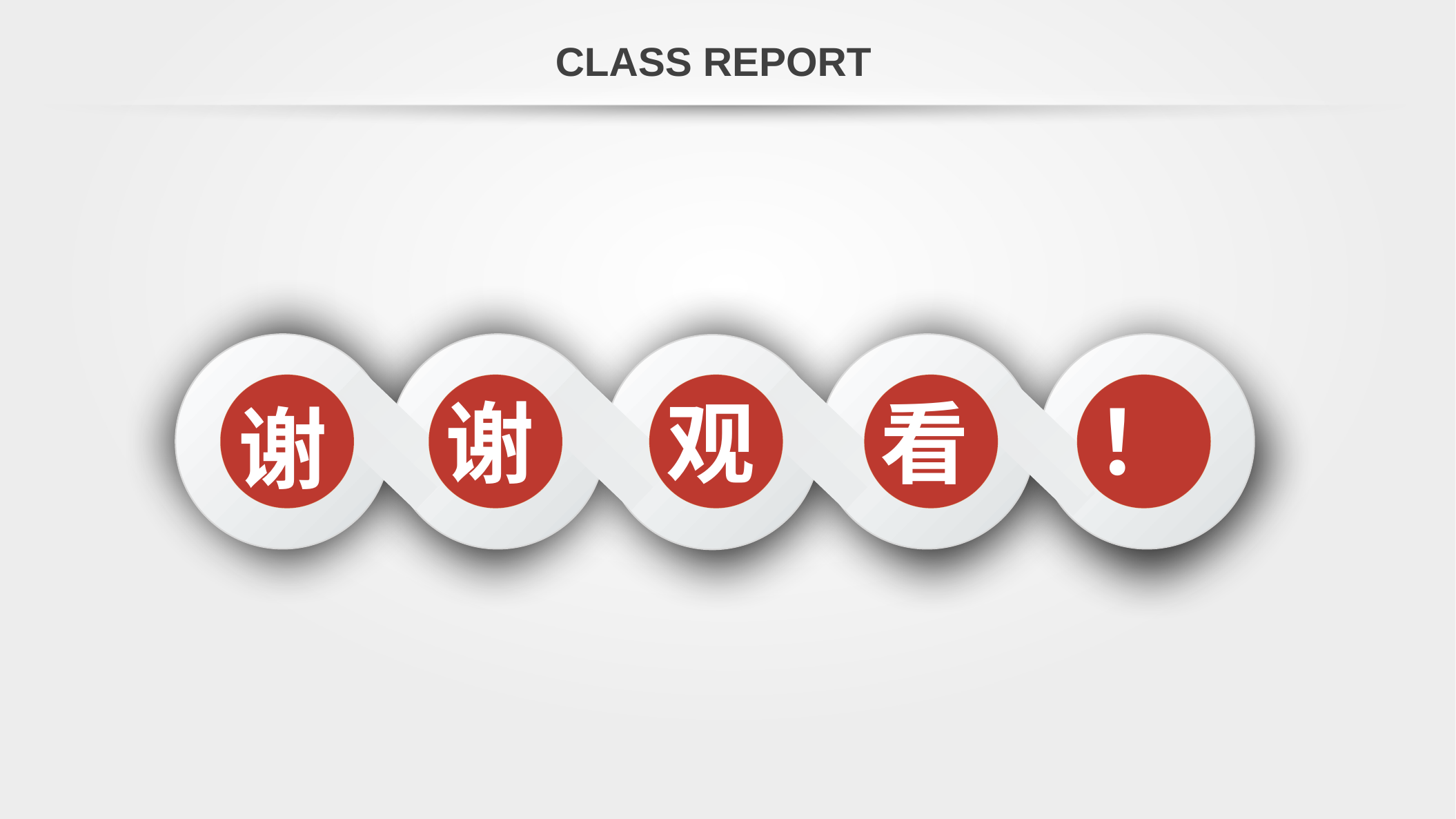

CLASS REPORT

！
谢
观
看
谢